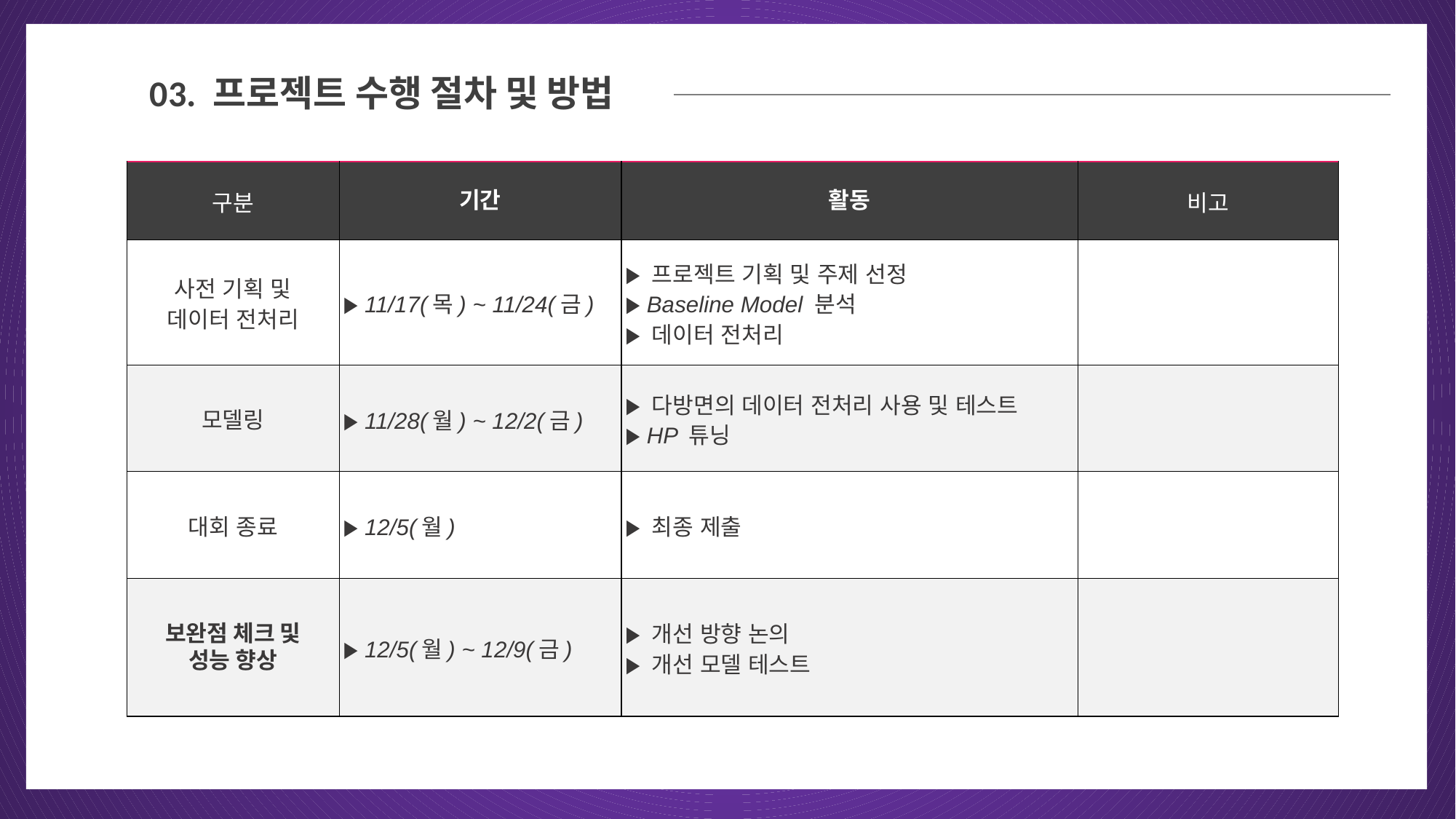

03

03. 프로젝트 수행 절차 및 방법
| 구분 | 기간 | 활동 | 비고 |
| --- | --- | --- | --- |
| 사전 기획 및 데이터 전처리 | ▶ 11/17(목) ~ 11/24(금) | ▶ 프로젝트 기획 및 주제 선정 ▶ Baseline Model 분석 ▶ 데이터 전처리 |  |
| 모델링 | ▶ 11/28(월) ~ 12/2(금) | ▶ 다방면의 데이터 전처리 사용 및 테스트 ▶ HP 튜닝 |  |
| 대회 종료 | ▶ 12/5(월) | ▶ 최종 제출 |  |
| 보완점 체크 및 성능 향상 | ▶ 12/5(월) ~ 12/9(금) | ▶ 개선 방향 논의 ▶ 개선 모델 테스트 |  |